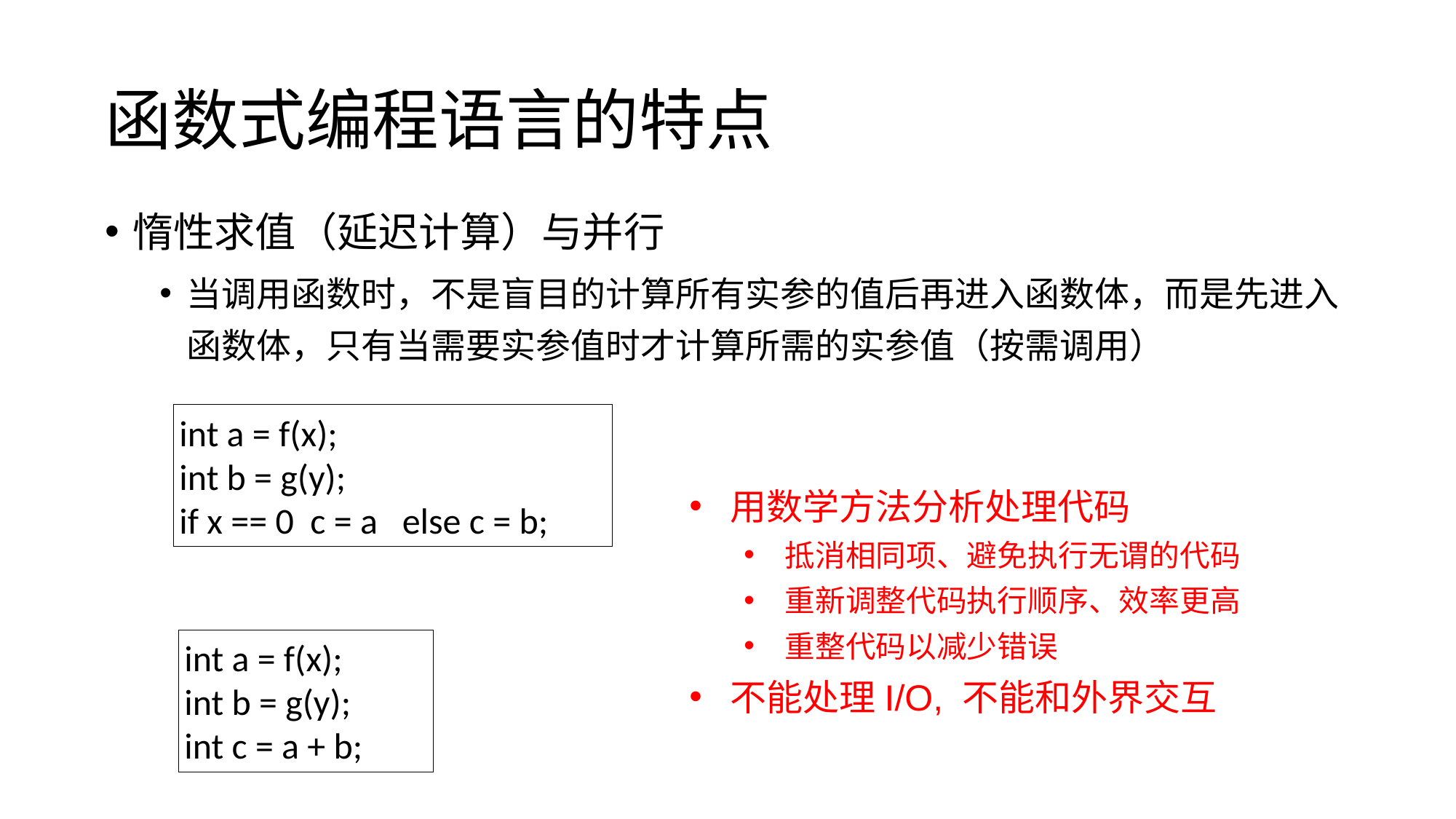

函数式编程语言的特点
惰性求值（延迟计算）与并行
当调用函数时，不是盲目的计算所有实参的值后再进入函数体，而是先进入函数体，只有当需要实参值时才计算所需的实参值（按需调用）
int a = f(x);
int b = g(y);
if x == 0  c = a   else c = b;
用数学方法分析处理代码
抵消相同项、避免执行无谓的代码
重新调整代码执行顺序、效率更高
重整代码以减少错误
不能处理I/O, 不能和外界交互
int a = f(x);
int b = g(y);
int c = a + b;